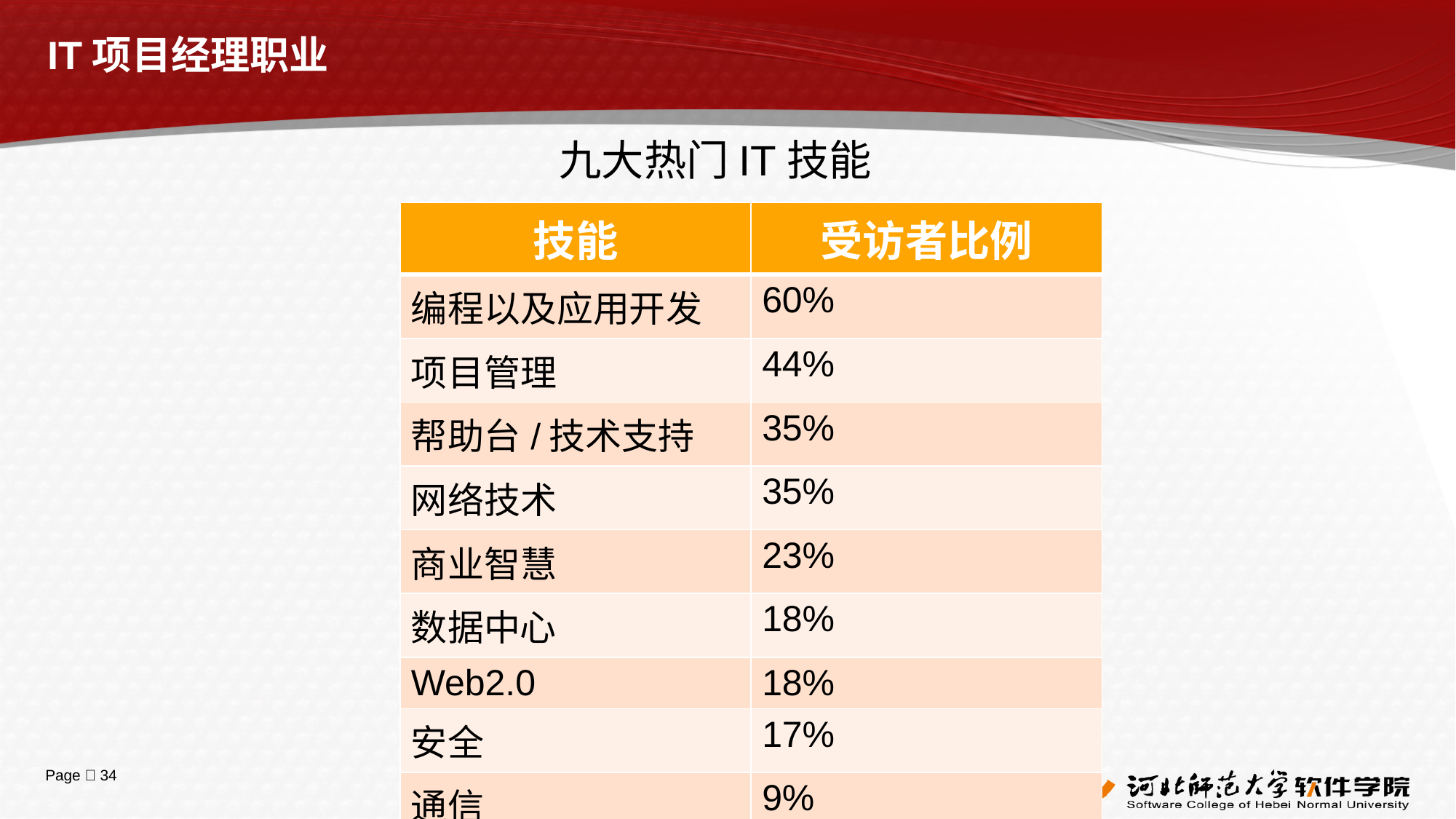

# IT项目经理职业
九大热门IT技能
| 技能 | 受访者比例 |
| --- | --- |
| 编程以及应用开发 | 60% |
| 项目管理 | 44% |
| 帮助台/技术支持 | 35% |
| 网络技术 | 35% |
| 商业智慧 | 23% |
| 数据中心 | 18% |
| Web2.0 | 18% |
| 安全 | 17% |
| 通信 | 9% |